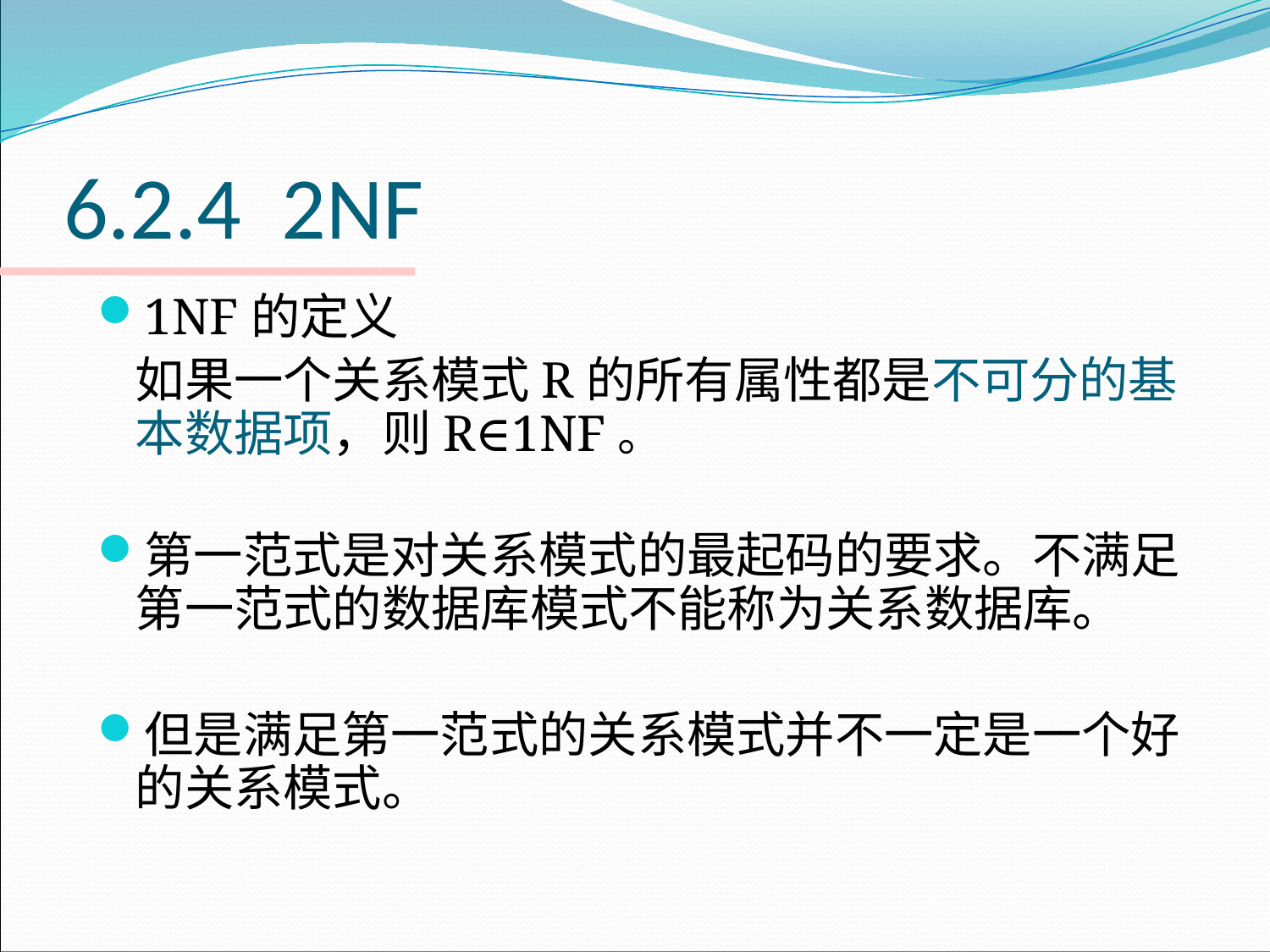

# 6.2.4  2NF
1NF的定义
	如果一个关系模式R的所有属性都是不可分的基本数据项，则R∈1NF。

第一范式是对关系模式的最起码的要求。不满足第一范式的数据库模式不能称为关系数据库。

但是满足第一范式的关系模式并不一定是一个好的关系模式。

544